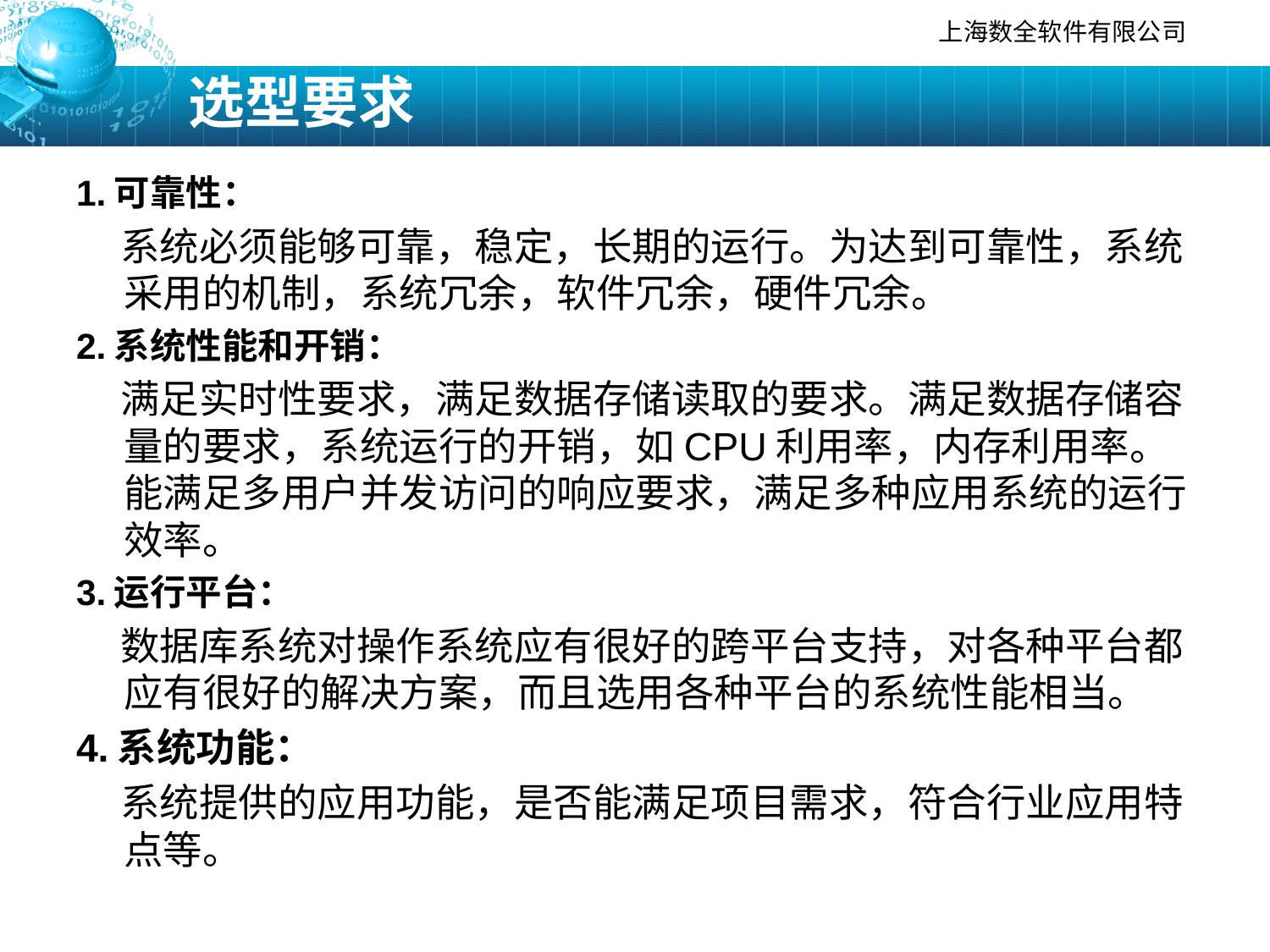

# 选型要求
1.可靠性：
    系统必须能够可靠，稳定，长期的运行。为达到可靠性，系统采用的机制，系统冗余，软件冗余，硬件冗余。
2.系统性能和开销：
    满足实时性要求，满足数据存储读取的要求。满足数据存储容量的要求，系统运行的开销，如CPU利用率，内存利用率。能满足多用户并发访问的响应要求，满足多种应用系统的运行效率。
3.运行平台：
    数据库系统对操作系统应有很好的跨平台支持，对各种平台都应有很好的解决方案，而且选用各种平台的系统性能相当。
4.系统功能：
    系统提供的应用功能，是否能满足项目需求，符合行业应用特点等。